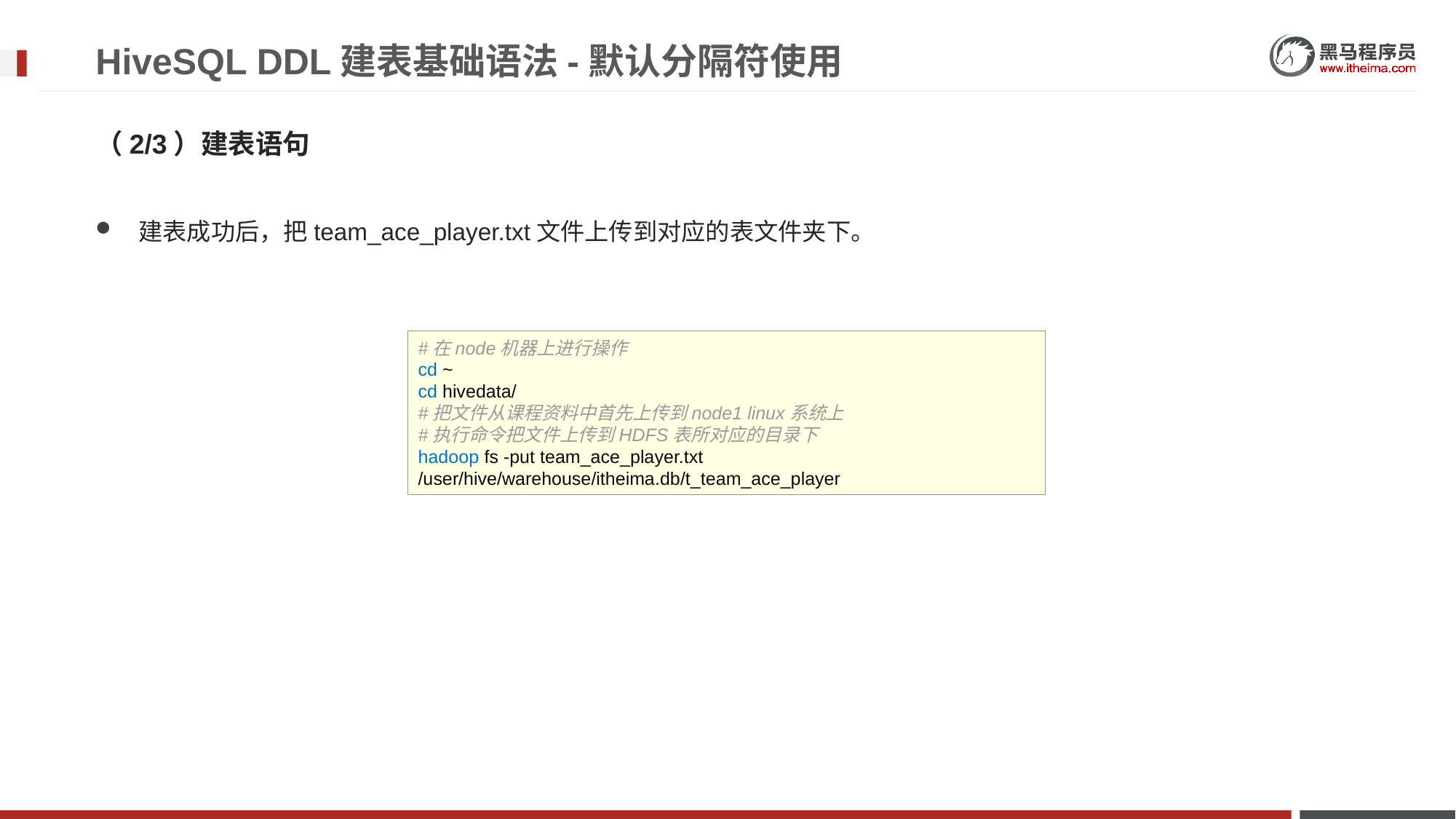

# HiveSQL DDL建表基础语法-默认分隔符使用
（2/3）建表语句
建表成功后，把team_ace_player.txt文件上传到对应的表文件夹下。
#在node机器上进行操作
cd ~
cd hivedata/
#把文件从课程资料中首先上传到node1 linux系统上
#执行命令把文件上传到HDFS表所对应的目录下
hadoop fs -put team_ace_player.txt /user/hive/warehouse/itheima.db/t_team_ace_player